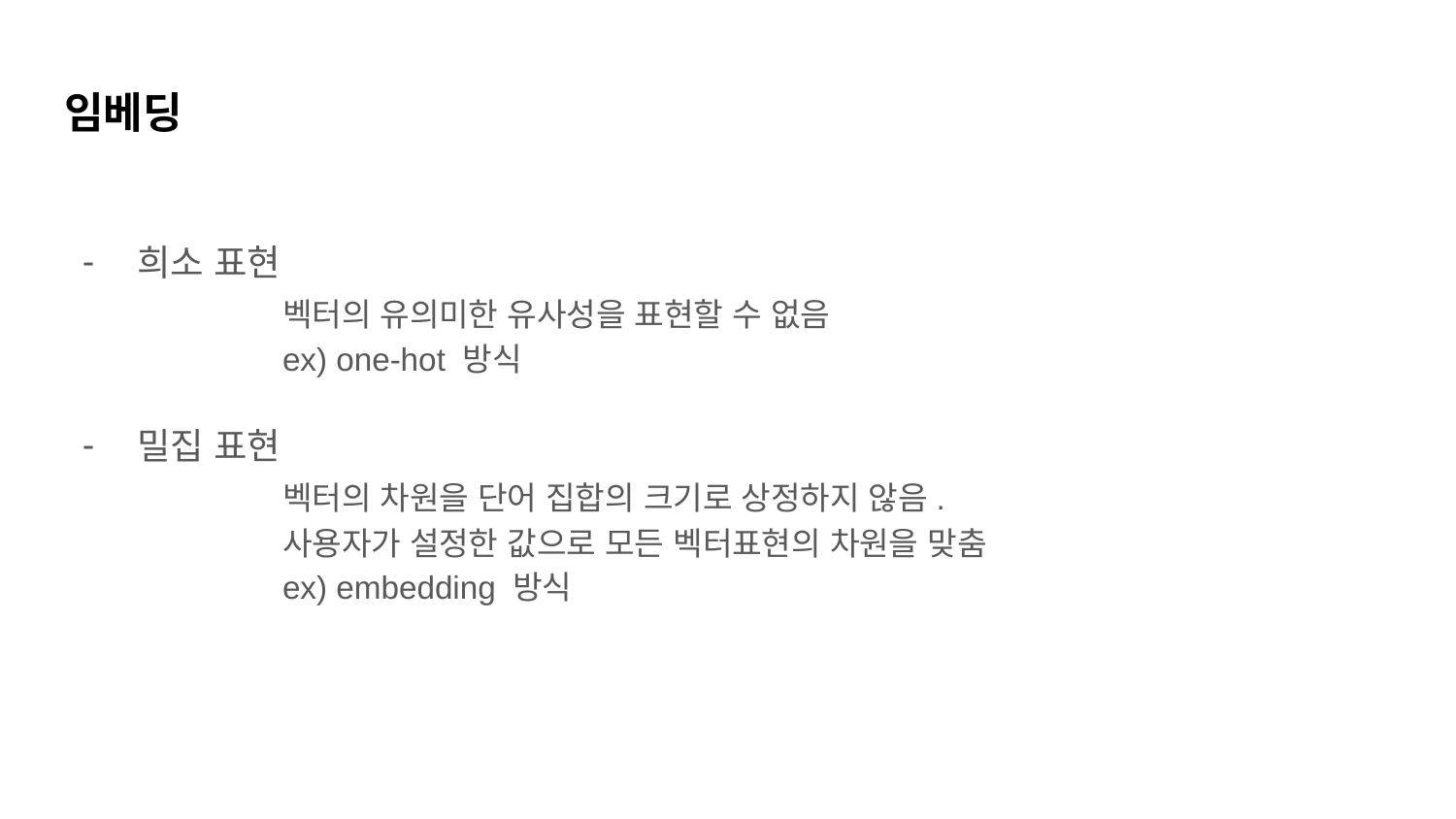

# 임베딩
희소 표현
	벡터의 유의미한 유사성을 표현할 수 없음
	ex) one-hot 방식
밀집 표현
	벡터의 차원을 단어 집합의 크기로 상정하지 않음.
	사용자가 설정한 값으로 모든 벡터표현의 차원을 맞춤
	ex) embedding 방식